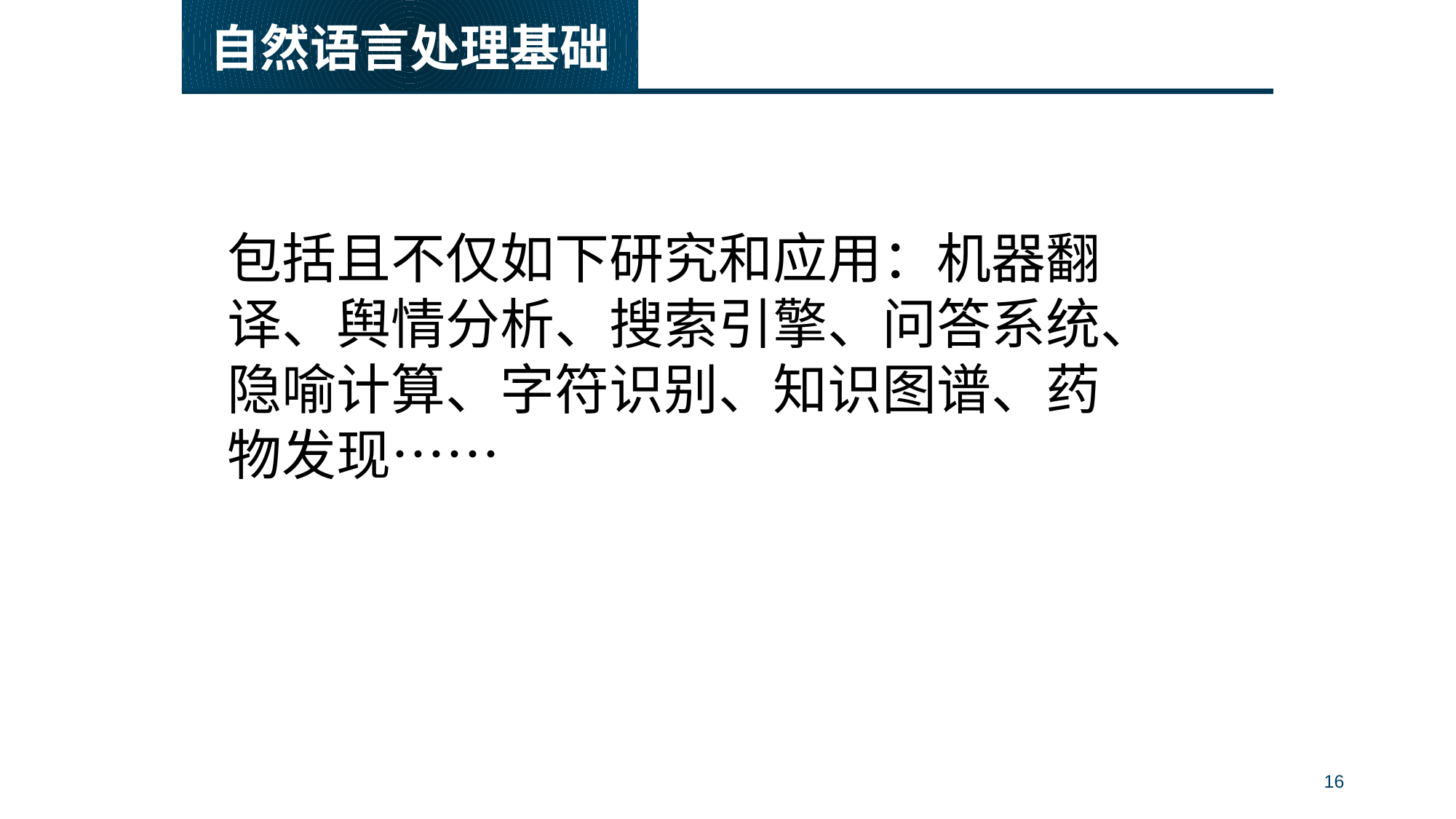

自然语言处理基础

包括且不仅如下研究和应用：机器翻译、舆情分析、搜索引擎、问答系统、隐喻计算、字符识别、知识图谱、药物发现……
16